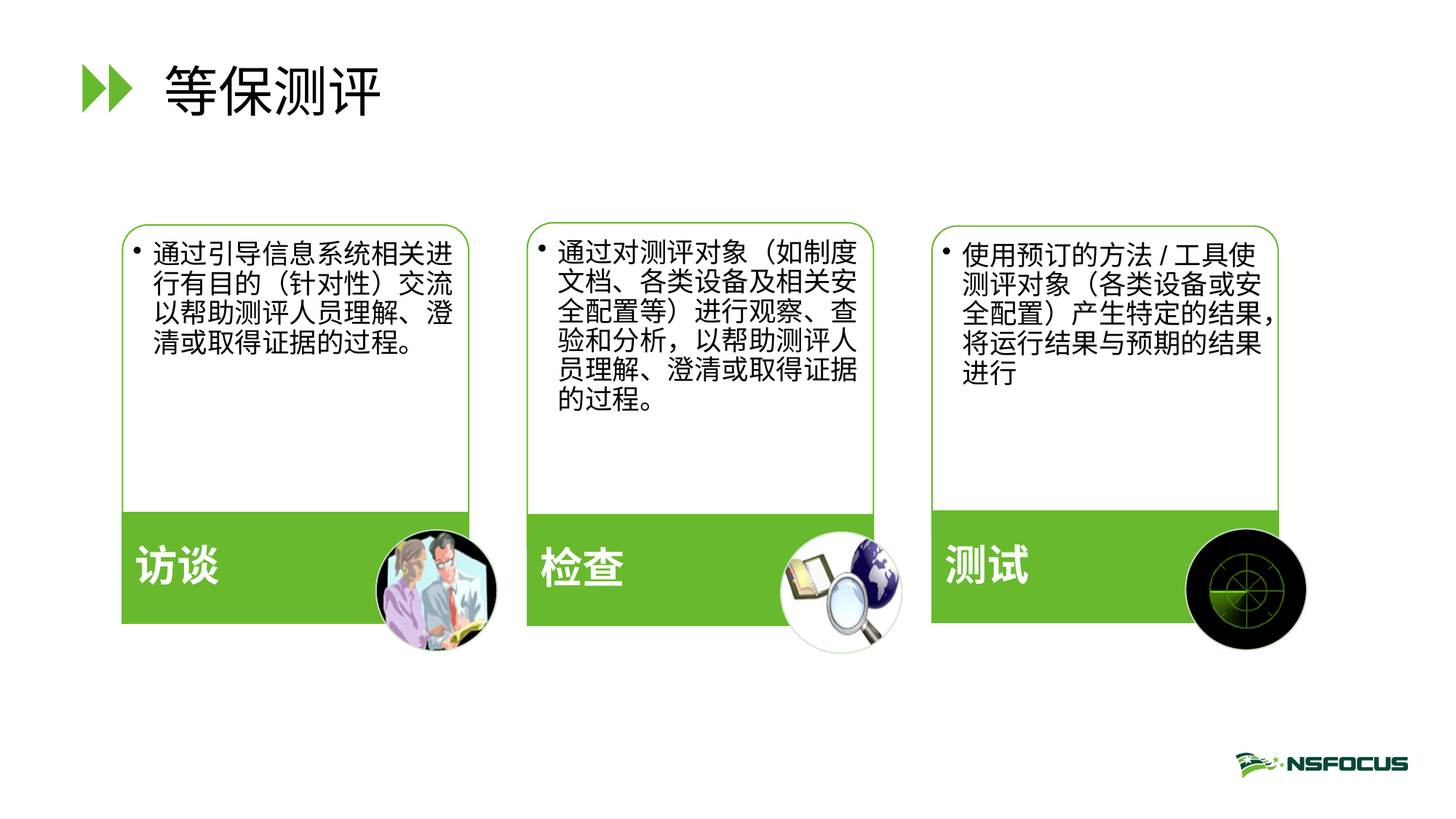

# 等保测评
通过引导信息系统相关进行有目的（针对性）交流以帮助测评人员理解、澄清或取得证据的过程。
访谈
通过对测评对象（如制度文档、各类设备及相关安全配置等）进行观察、查验和分析，以帮助测评人员理解、澄清或取得证据的过程。
检查
使用预订的方法/工具使测评对象（各类设备或安全配置）产生特定的结果，将运行结果与预期的结果进行比对的过程。
测试